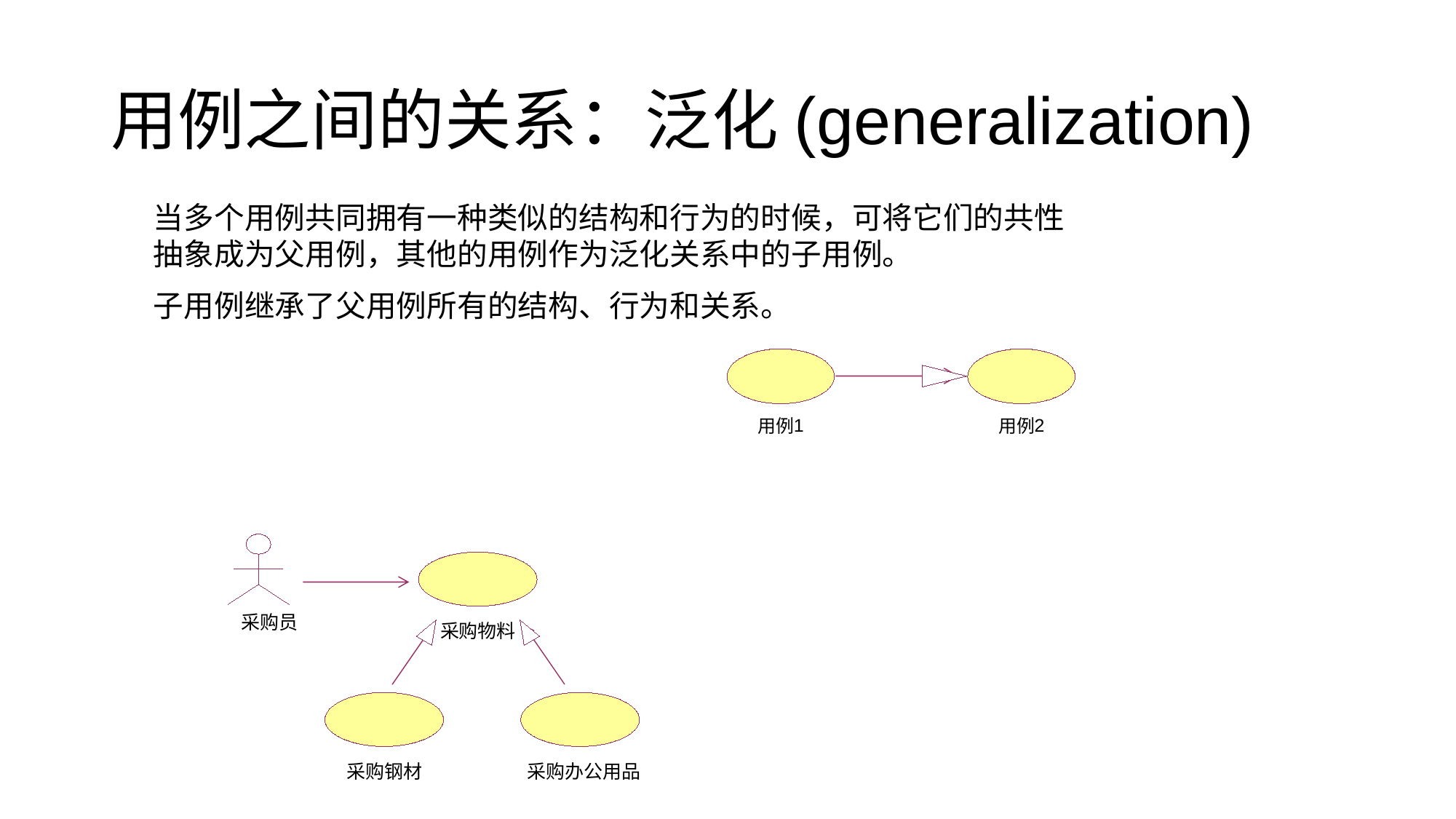

# 用例之间的关系：泛化(generalization)
当多个用例共同拥有一种类似的结构和行为的时候，可将它们的共性
抽象成为父用例，其他的用例作为泛化关系中的子用例。
子用例继承了父用例所有的结构、行为和关系。

1
2
用例
用例

采购员
采购物料

采购钢材
采购办公用品